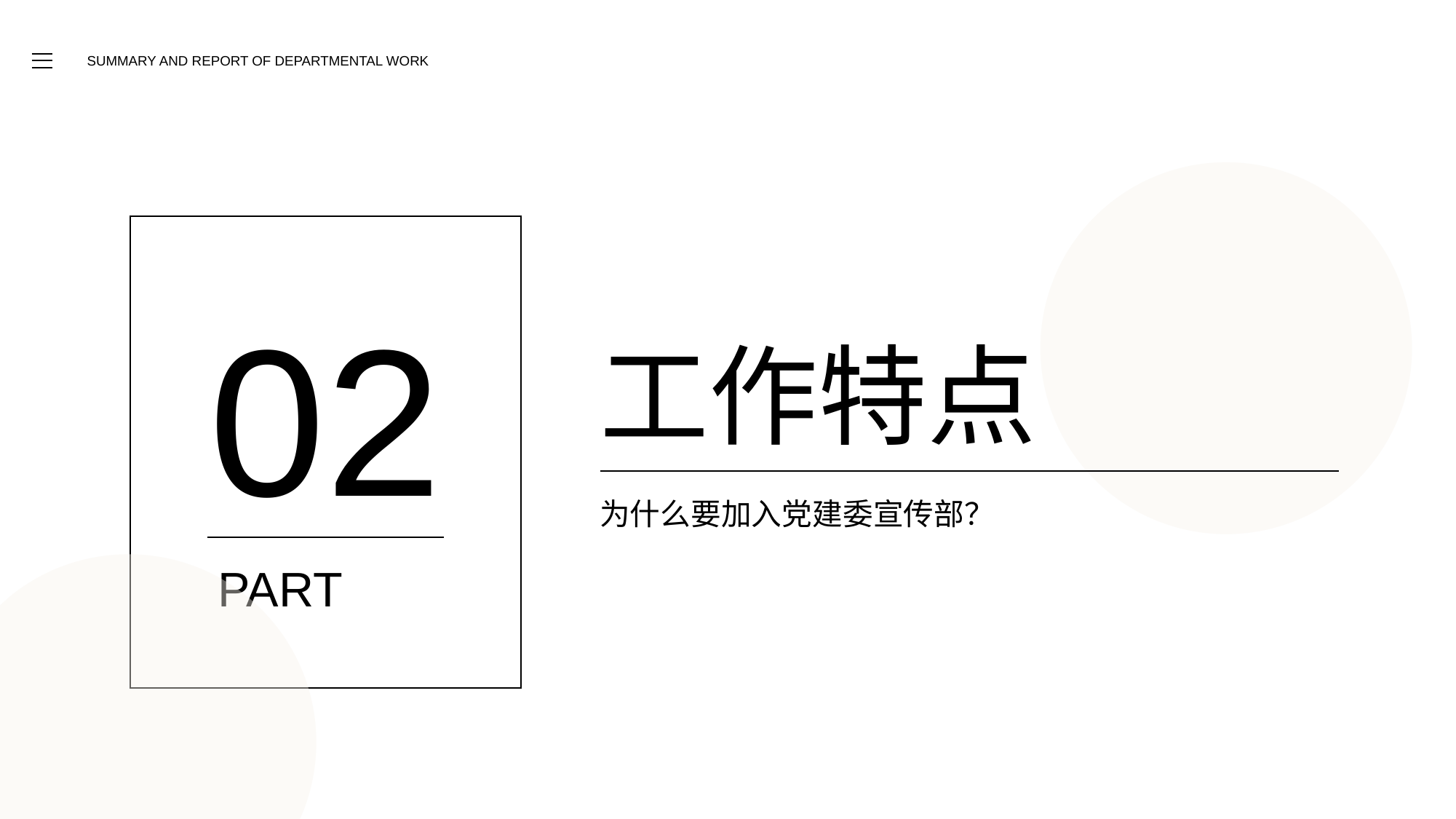

SUMMARY AND REPORT OF DEPARTMENTAL WORK

02
PART
工作特点
为什么要加入党建委宣传部？